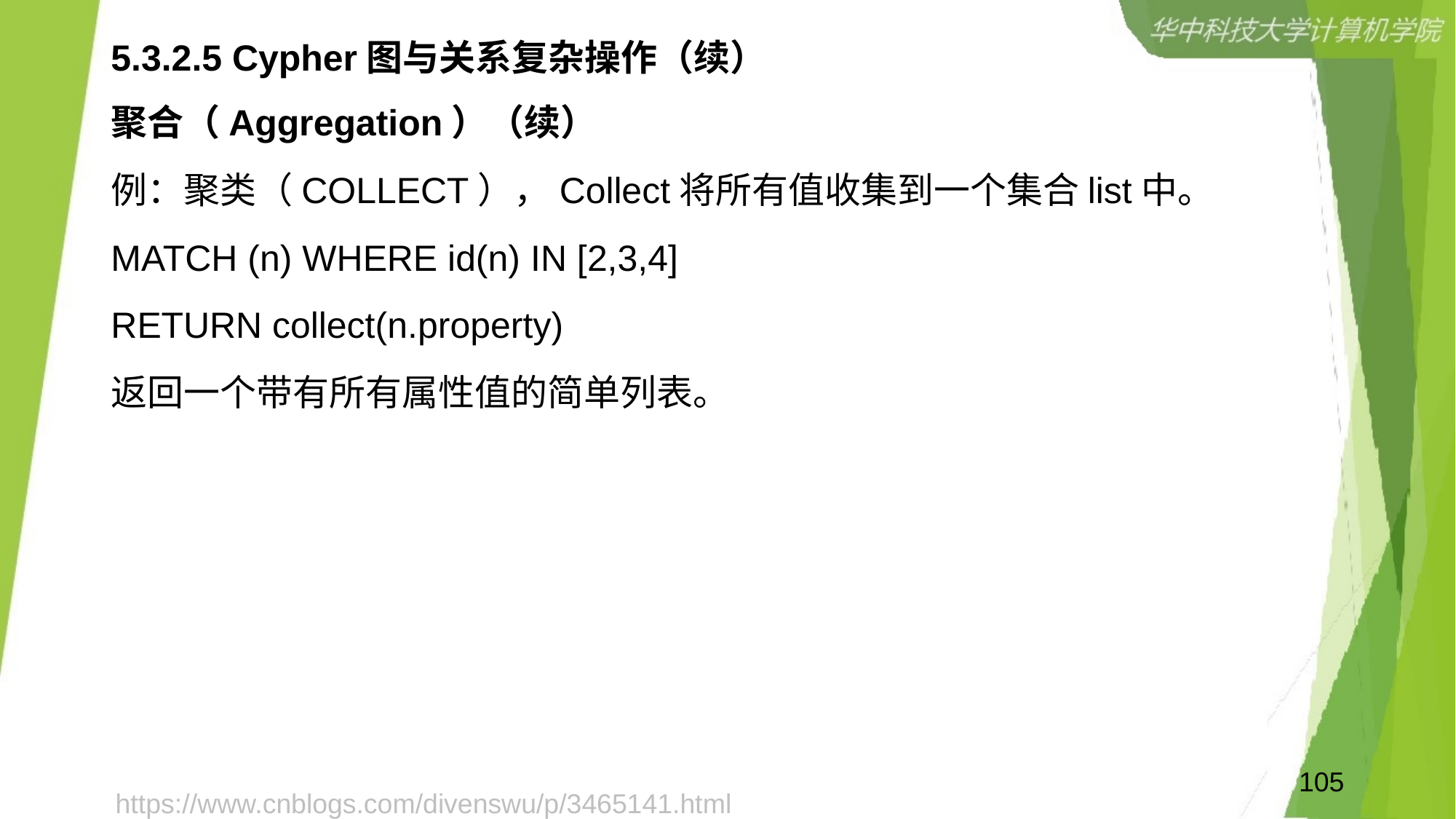

# 5.3.2.5 Cypher图与关系复杂操作（续）
聚合（Aggregation）（续）
例：聚类（COLLECT），Collect将所有值收集到一个集合list中。
MATCH (n) WHERE id(n) IN [2,3,4]
RETURN collect(n.property)
返回一个带有所有属性值的简单列表。
105
https://www.cnblogs.com/divenswu/p/3465141.html